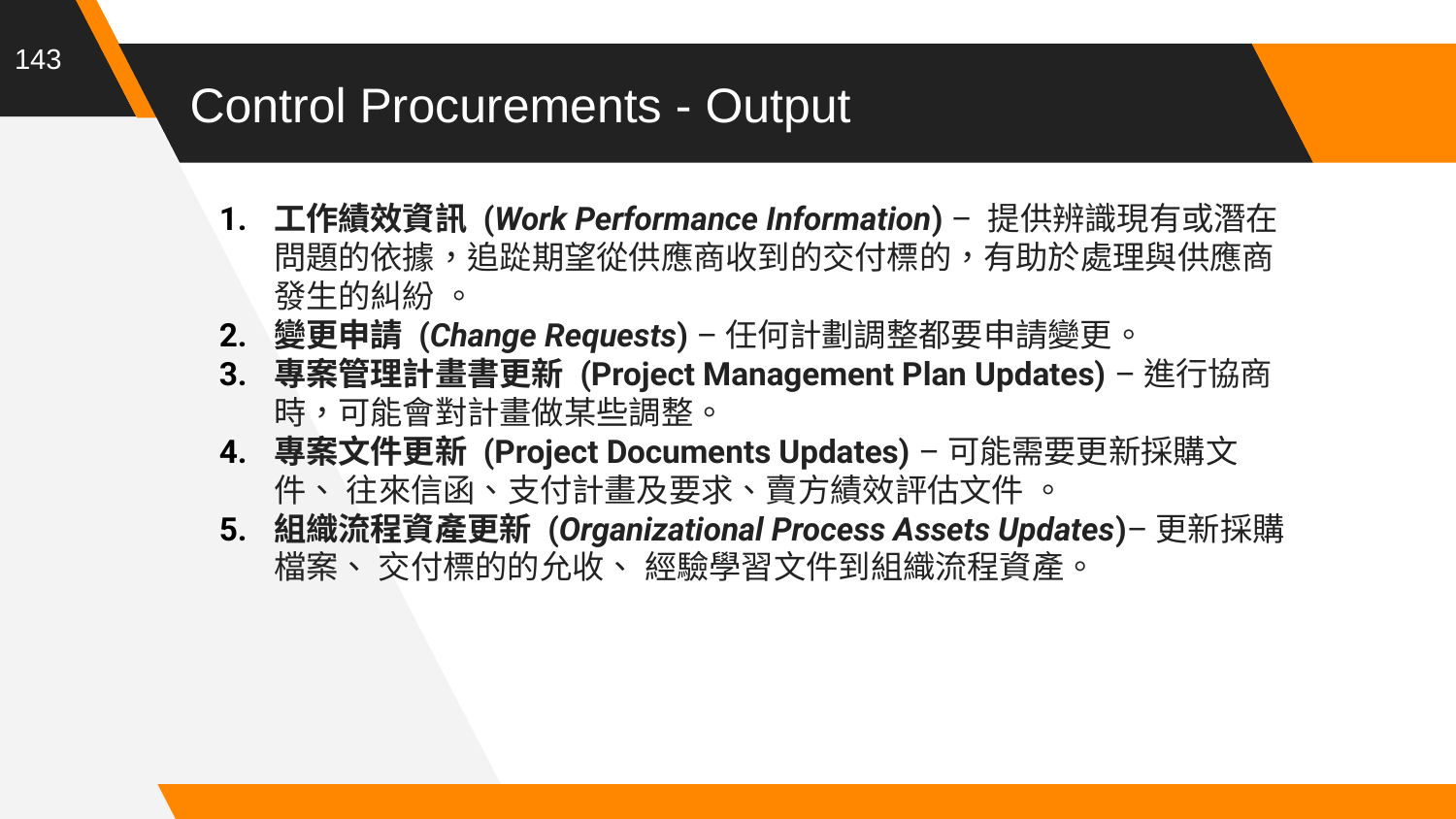

143
# Control Procurements - Output
工作績效資訊 (Work Performance Information) – 提供辨識現有或潛在問題的依據，追踨期望從供應商收到的交付標的，有助於處理與供應商發生的糾紛 。
變更申請 (Change Requests) –任何計劃調整都要申請變更。
專案管理計畫書更新 (Project Management Plan Updates) –進行協商時，可能會對計畫做某些調整。
專案文件更新 (Project Documents Updates) –可能需要更新採購文件、 往來信函、支付計畫及要求、賣方績效評估文件 。
組織流程資產更新 (Organizational Process Assets Updates)–更新採購檔案、 交付標的的允收、 經驗學習文件到組織流程資產。